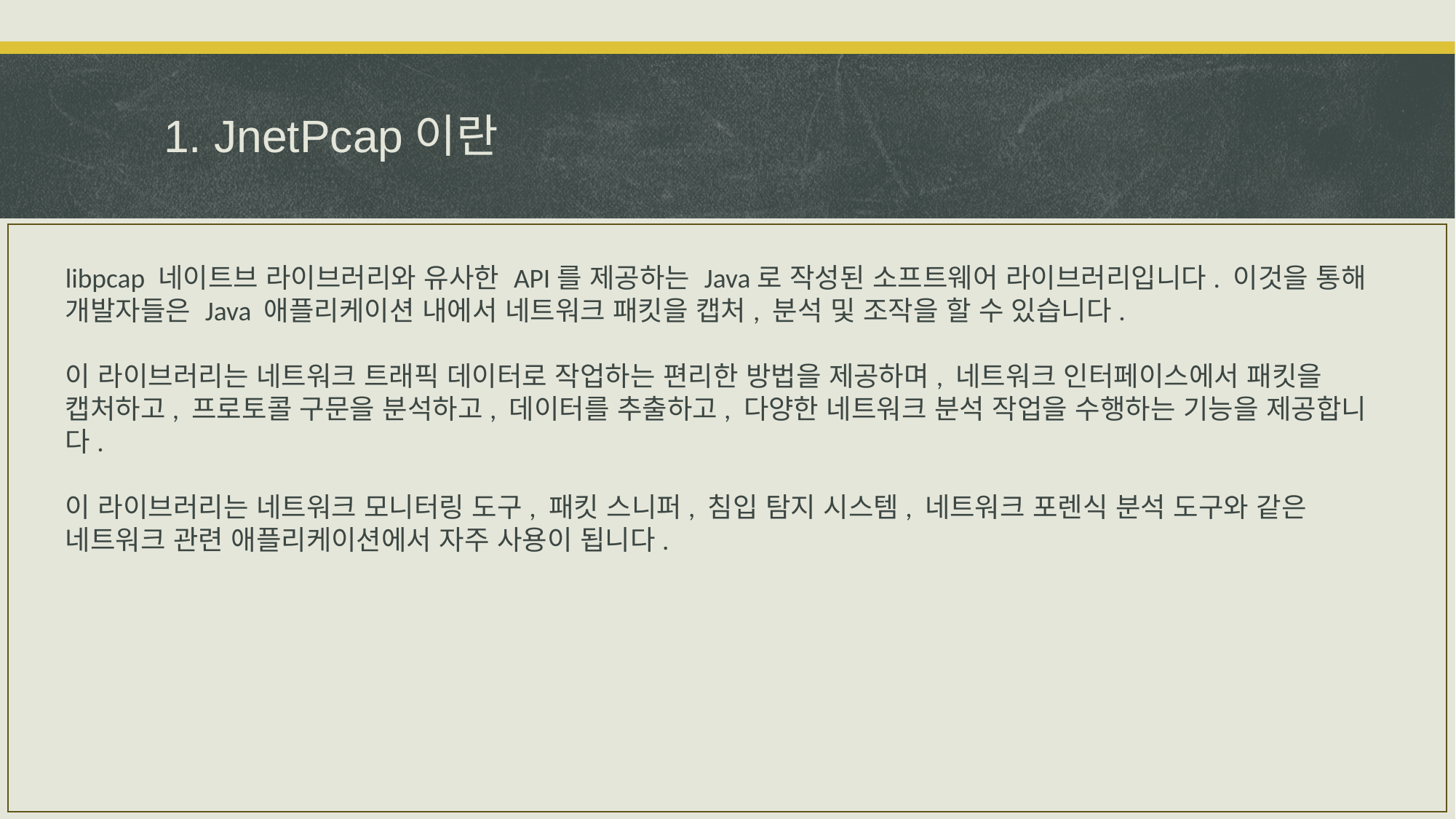

# 1. JnetPcap이란

libpcap 네이트브 라이브러리와 유사한 API를 제공하는 Java로 작성된 소프트웨어 라이브러리입니다. 이것을 통해 개발자들은 Java 애플리케이션 내에서 네트워크 패킷을 캡처, 분석 및 조작을 할 수 있습니다.

이 라이브러리는 네트워크 트래픽 데이터로 작업하는 편리한 방법을 제공하며, 네트워크 인터페이스에서 패킷을 캡처하고, 프로토콜 구문을 분석하고, 데이터를 추출하고, 다양한 네트워크 분석 작업을 수행하는 기능을 제공합니다.

이 라이브러리는 네트워크 모니터링 도구, 패킷 스니퍼, 침입 탐지 시스템, 네트워크 포렌식 분석 도구와 같은 네트워크 관련 애플리케이션에서 자주 사용이 됩니다.